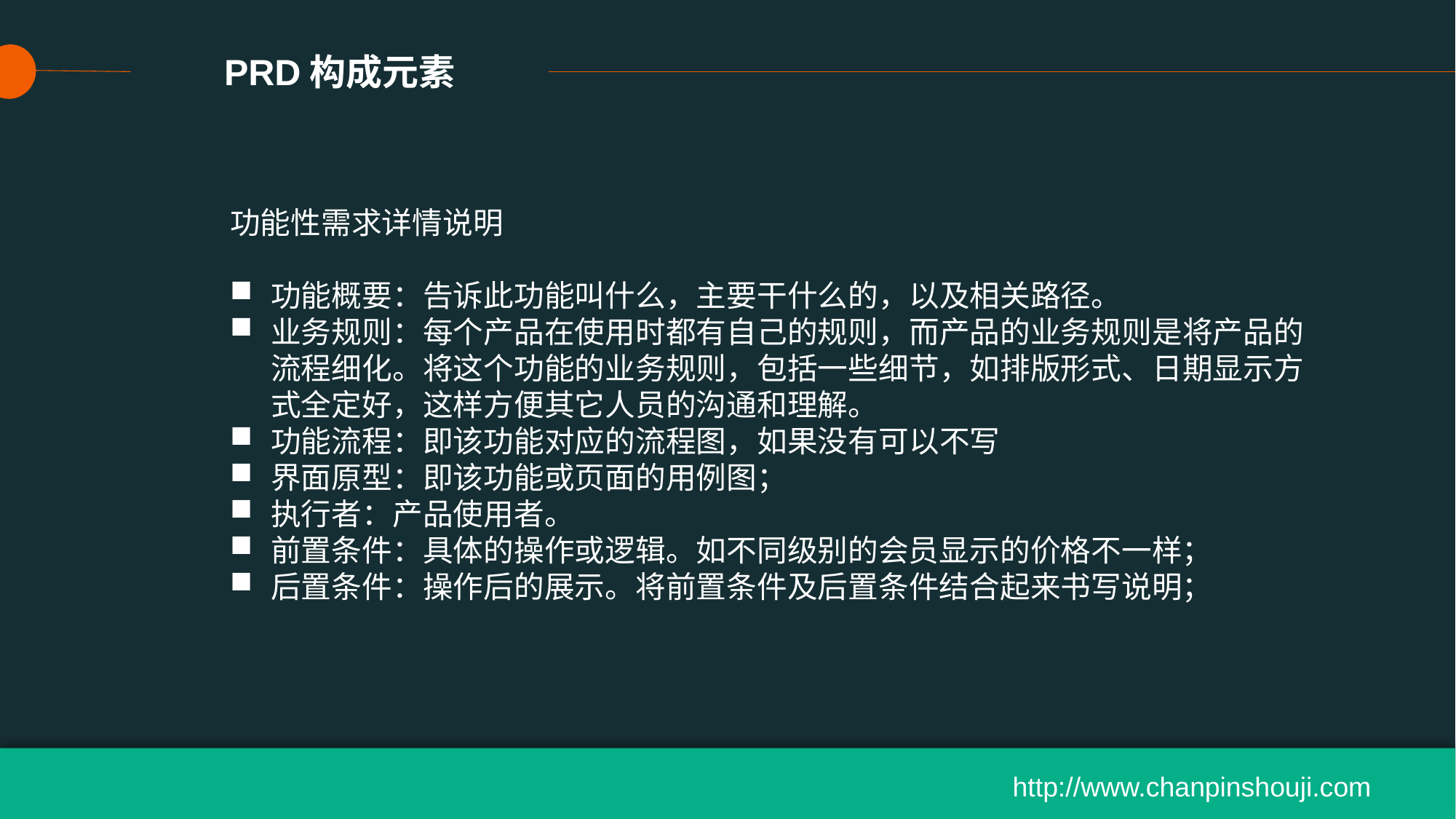

PRD构成元素
功能性需求详情说明

功能概要：告诉此功能叫什么，主要干什么的，以及相关路径。
业务规则：每个产品在使用时都有自己的规则，而产品的业务规则是将产品的流程细化。将这个功能的业务规则，包括一些细节，如排版形式、日期显示方式全定好，这样方便其它人员的沟通和理解。
功能流程：即该功能对应的流程图，如果没有可以不写
界面原型：即该功能或页面的用例图；
执行者：产品使用者。
前置条件：具体的操作或逻辑。如不同级别的会员显示的价格不一样；
后置条件：操作后的展示。将前置条件及后置条件结合起来书写说明；
http://www.chanpinshouji.com